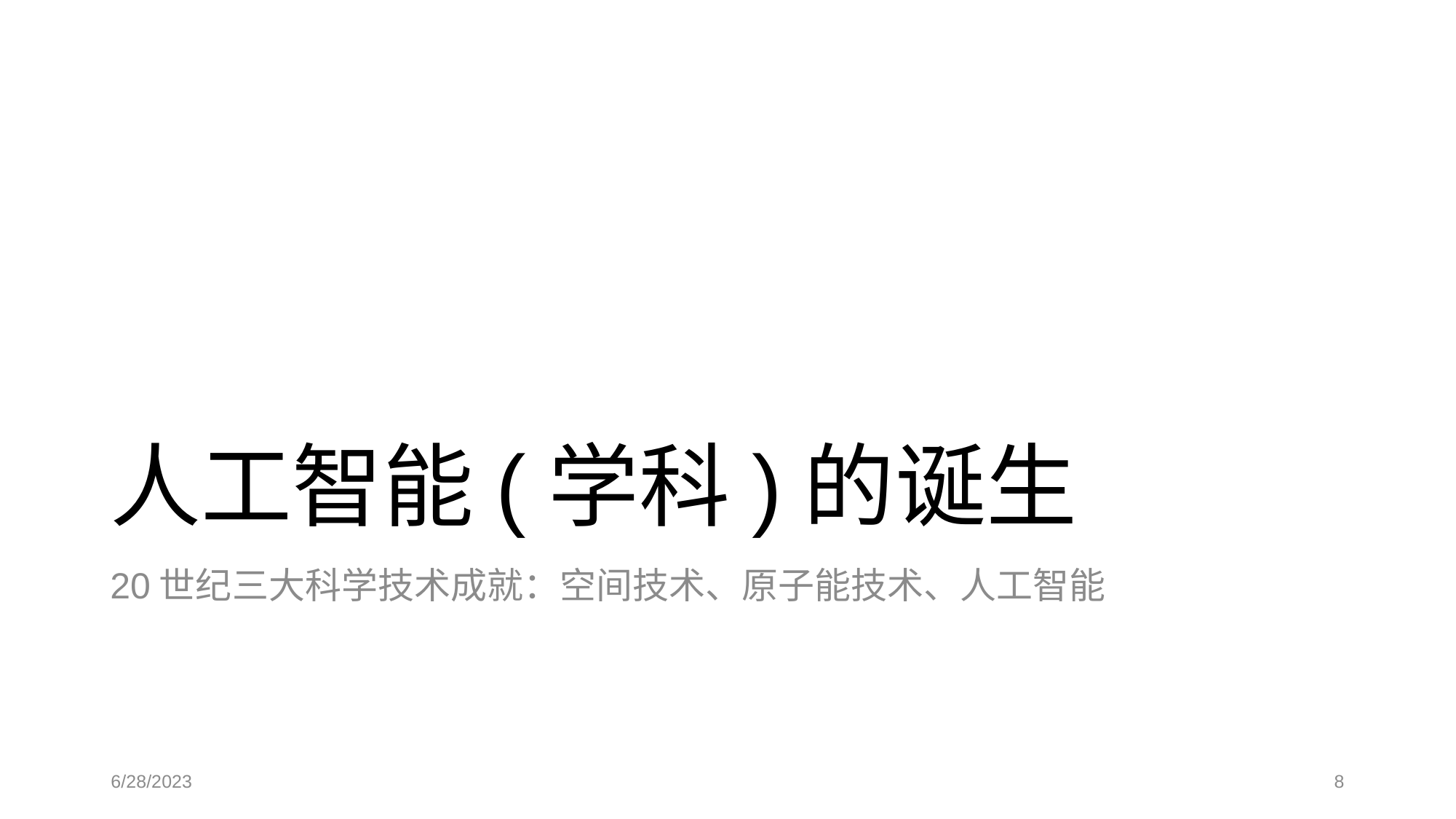

# 人工智能(学科)的诞生
20世纪三大科学技术成就：空间技术、原子能技术、人工智能
6/28/2023
8